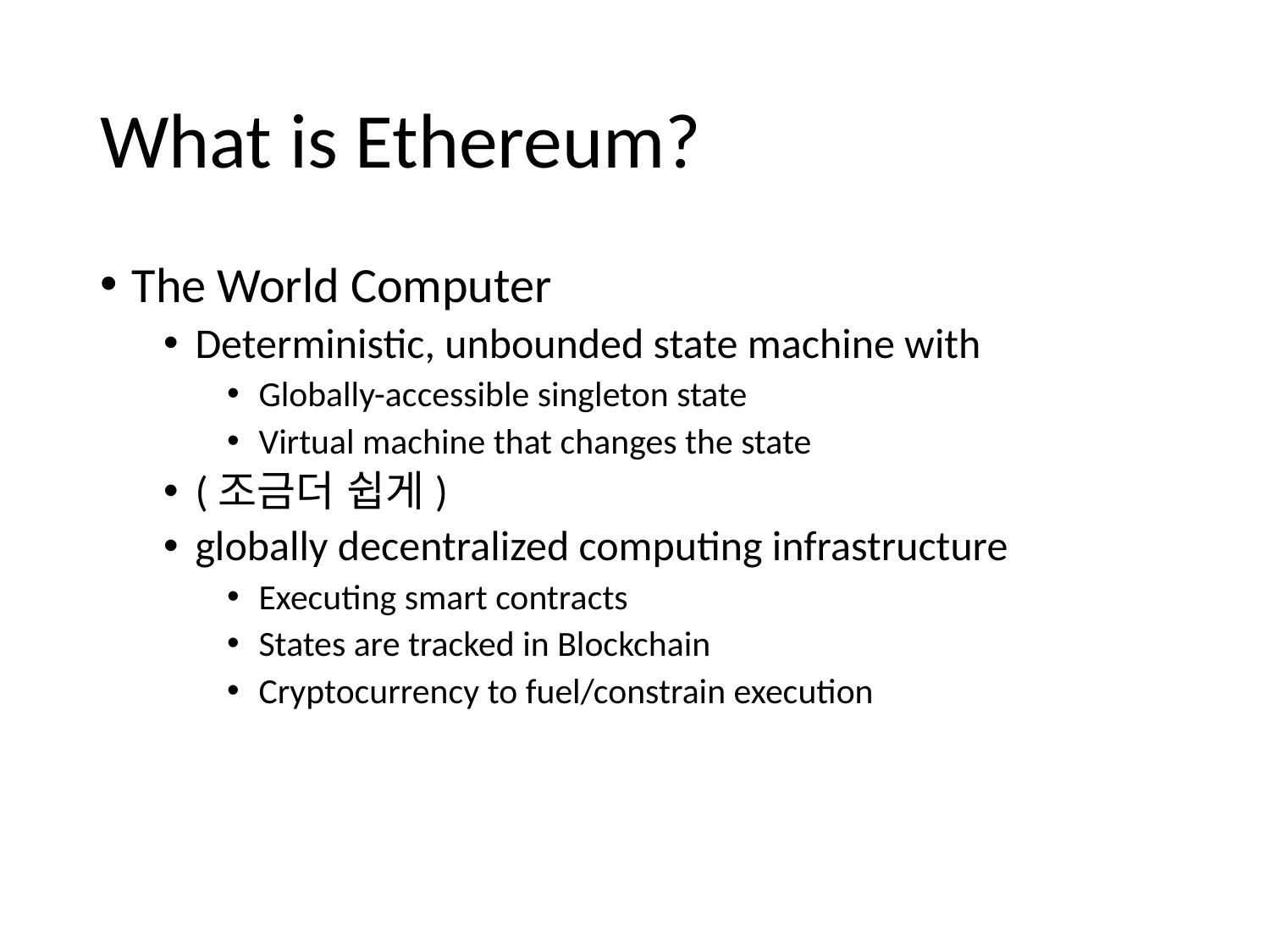

# What is Ethereum?
The World Computer
Deterministic, unbounded state machine with
Globally-accessible singleton state
Virtual machine that changes the state
(조금더 쉽게)
globally decentralized computing infrastructure
Executing smart contracts
States are tracked in Blockchain
Cryptocurrency to fuel/constrain execution